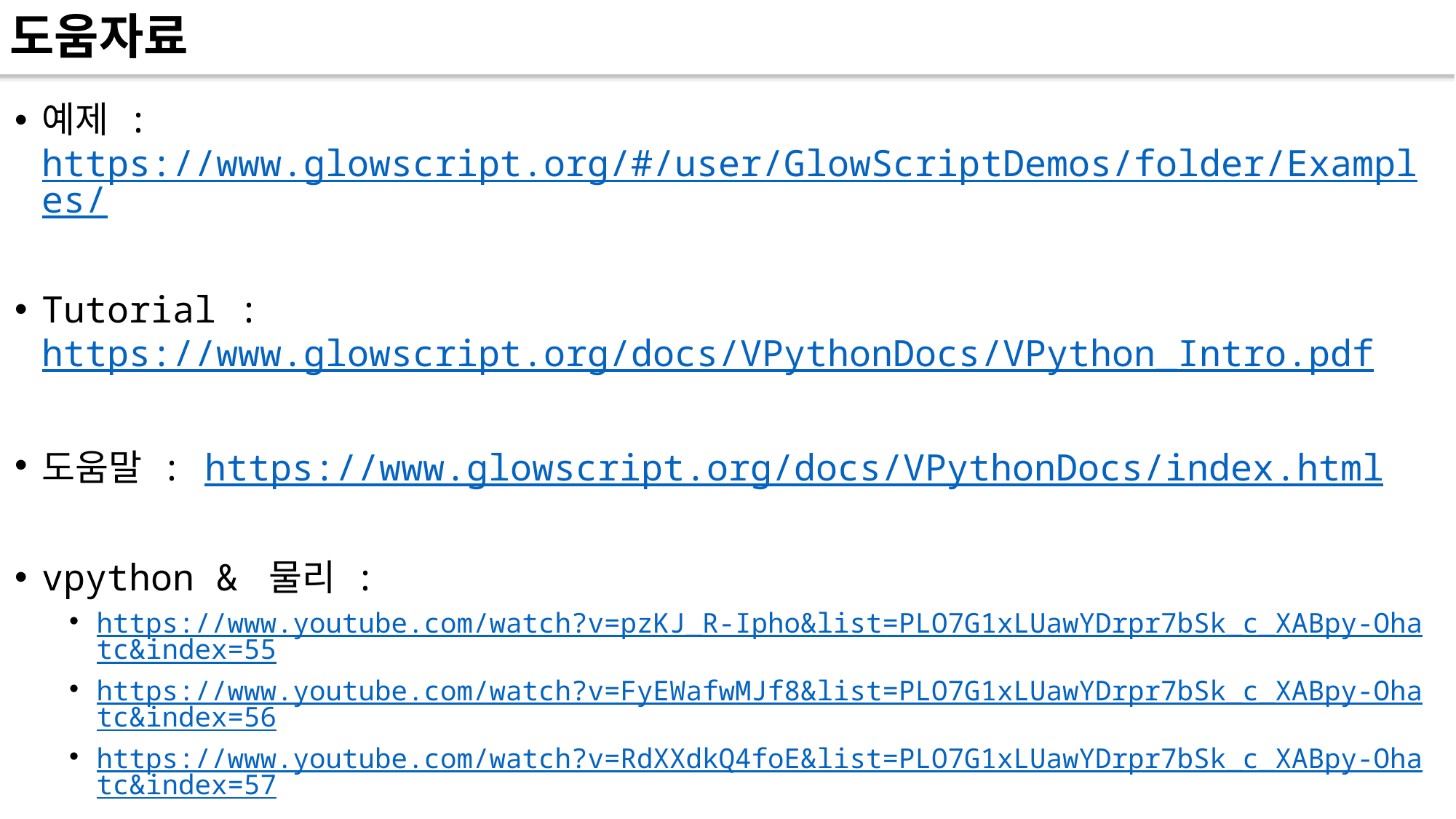

# 도움자료
예제 : https://www.glowscript.org/#/user/GlowScriptDemos/folder/Examples/

Tutorial :https://www.glowscript.org/docs/VPythonDocs/VPython_Intro.pdf

도움말 : https://www.glowscript.org/docs/VPythonDocs/index.html

vpython & 물리 :
https://www.youtube.com/watch?v=pzKJ_R-Ipho&list=PLO7G1xLUawYDrpr7bSk_c_XABpy-Ohatc&index=55
https://www.youtube.com/watch?v=FyEWafwMJf8&list=PLO7G1xLUawYDrpr7bSk_c_XABpy-Ohatc&index=56
https://www.youtube.com/watch?v=RdXXdkQ4foE&list=PLO7G1xLUawYDrpr7bSk_c_XABpy-Ohatc&index=57